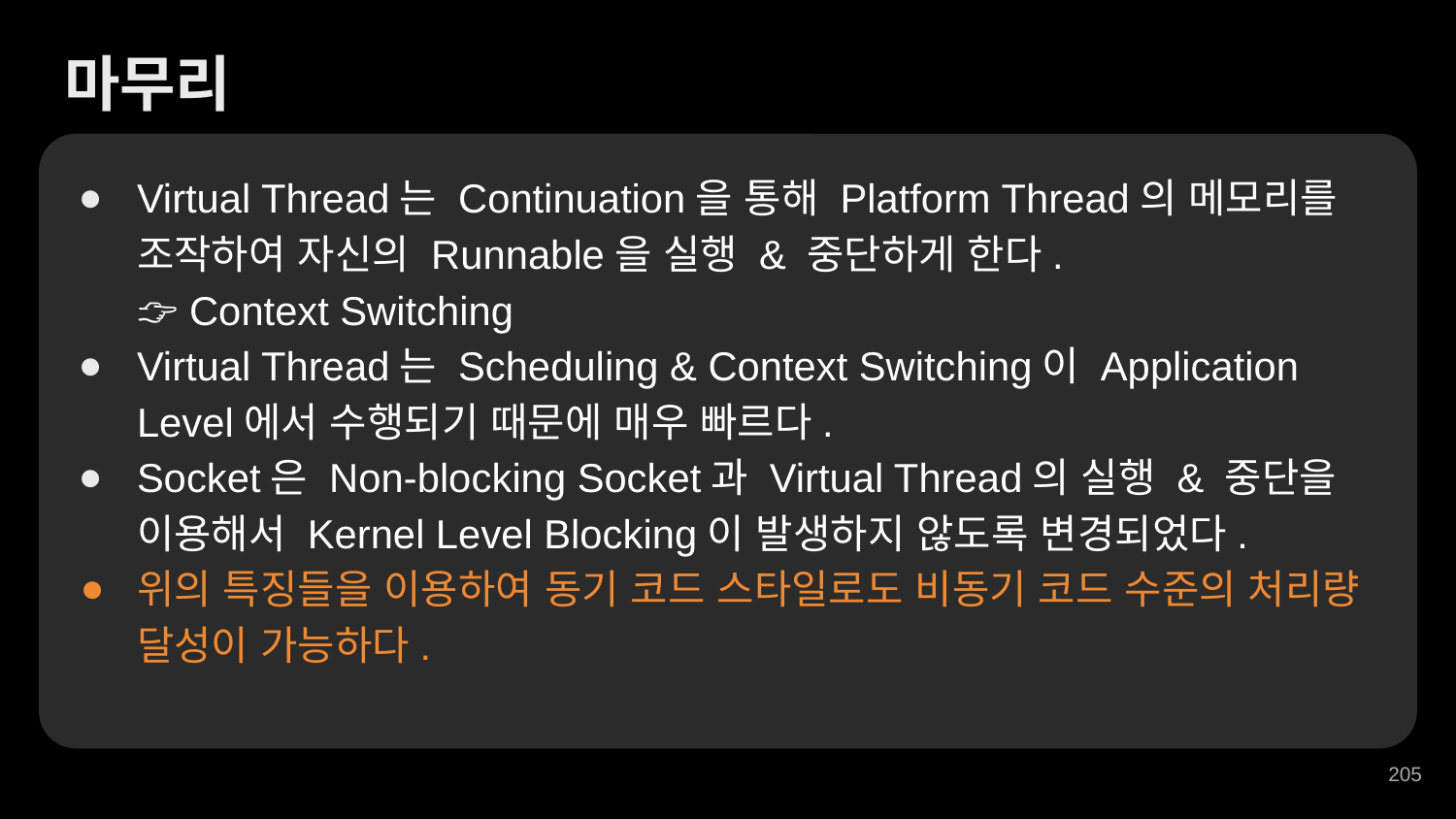

마무리

Virtual Thread는 Continuation을 통해 Platform Thread의 메모리를 조작하여 자신의 Runnable을 실행 & 중단하게 한다.
👉 Context Switching
Virtual Thread는 Scheduling & Context Switching이 Application Level에서 수행되기 때문에 매우 빠르다.
Socket은 Non-blocking Socket과 Virtual Thread의 실행 & 중단을 이용해서 Kernel Level Blocking이 발생하지 않도록 변경되었다.
위의 특징들을 이용하여 동기 코드 스타일로도 비동기 코드 수준의 처리량 달성이 가능하다.
205